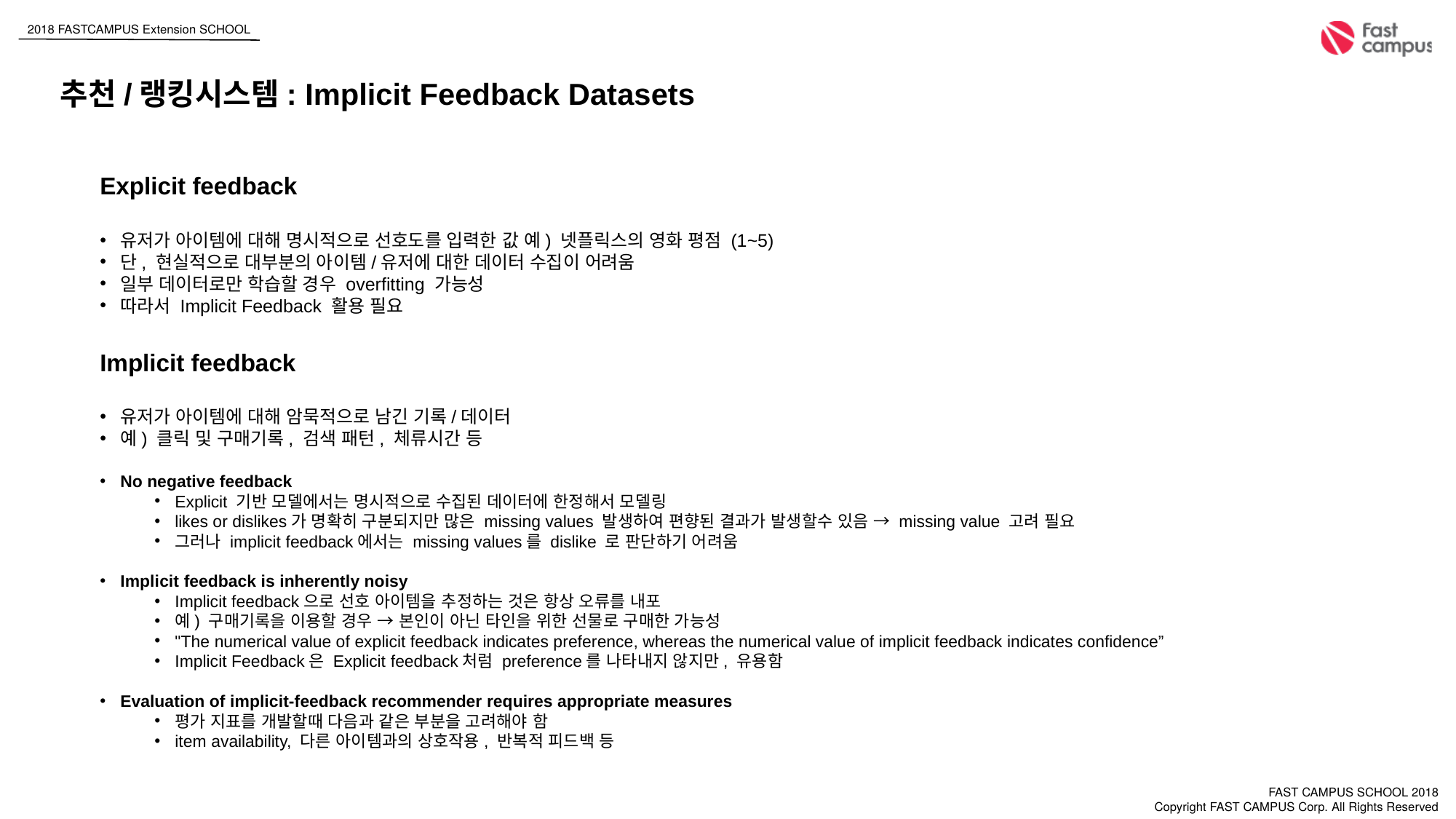

추천/랭킹시스템: Implicit Feedback Datasets
Explicit feedback

유저가 아이템에 대해 명시적으로 선호도를 입력한 값 예) 넷플릭스의 영화 평점 (1~5)
단, 현실적으로 대부분의 아이템/유저에 대한 데이터 수집이 어려움
일부 데이터로만 학습할 경우 overfitting 가능성
따라서 Implicit Feedback 활용 필요
Implicit feedback

유저가 아이템에 대해 암묵적으로 남긴 기록/데이터
예) 클릭 및 구매기록, 검색 패턴, 체류시간 등

No negative feedback
Explicit 기반 모델에서는 명시적으로 수집된 데이터에 한정해서 모델링
likes or dislikes가 명확히 구분되지만 많은 missing values 발생하여 편향된 결과가 발생할수 있음 → missing value 고려 필요
그러나 implicit feedback에서는 missing values를 dislike 로 판단하기 어려움

Implicit feedback is inherently noisy
Implicit feedback으로 선호 아이템을 추정하는 것은 항상 오류를 내포
예) 구매기록을 이용할 경우 → 본인이 아닌 타인을 위한 선물로 구매한 가능성
"The numerical value of explicit feedback indicates preference, whereas the numerical value of implicit feedback indicates confidence”
Implicit Feedback은 Explicit feedback처럼 preference를 나타내지 않지만, 유용함

Evaluation of implicit-feedback recommender requires appropriate measures
평가 지표를 개발할때 다음과 같은 부분을 고려해야 함
item availability, 다른 아이템과의 상호작용, 반복적 피드백 등